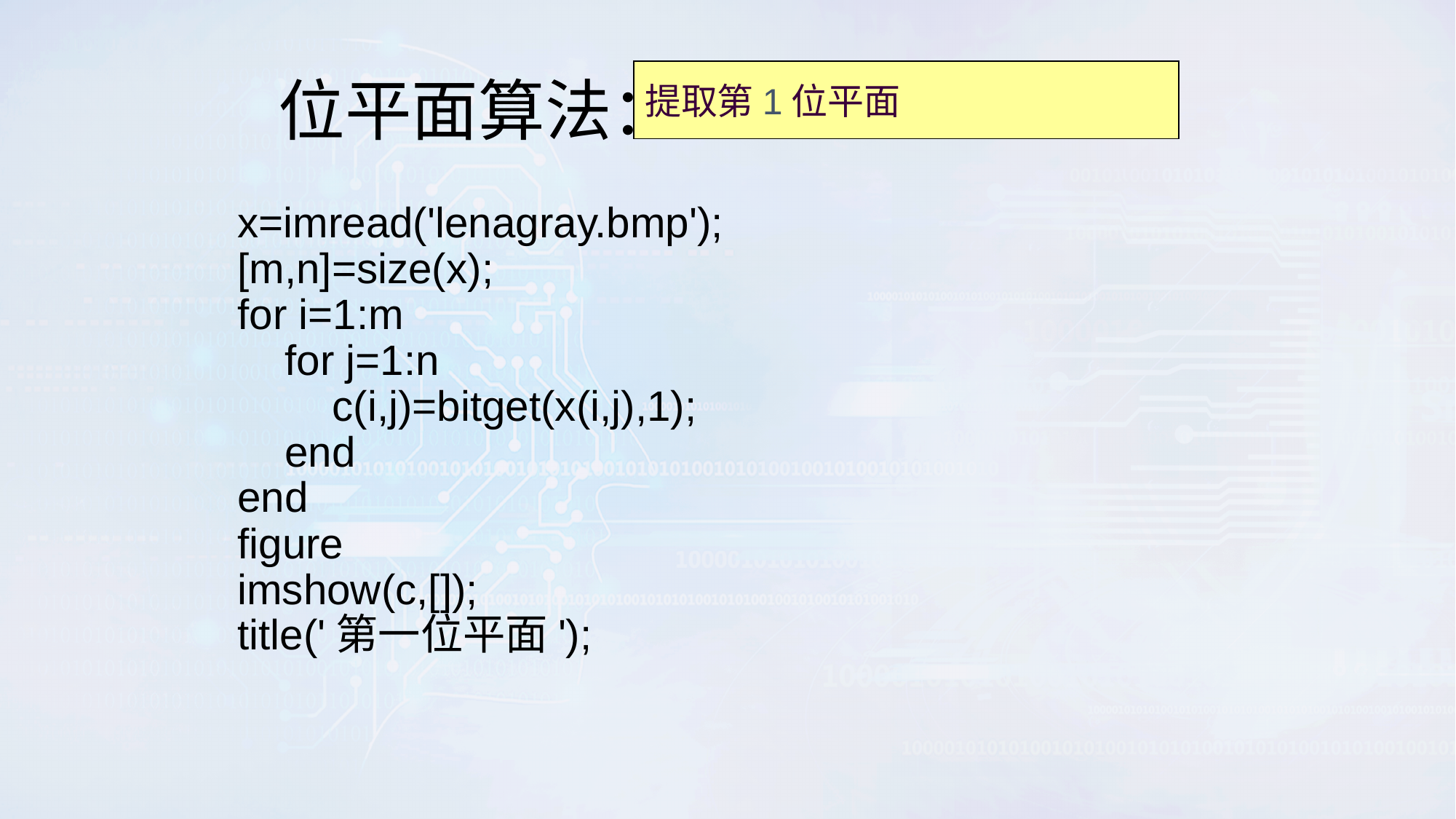

# 位平面算法：
提取第1位平面
x=imread('lenagray.bmp');
[m,n]=size(x);
for i=1:m
    for j=1:n
        c(i,j)=bitget(x(i,j),1);
    end
end
figure
imshow(c,[]);
title('第一位平面');